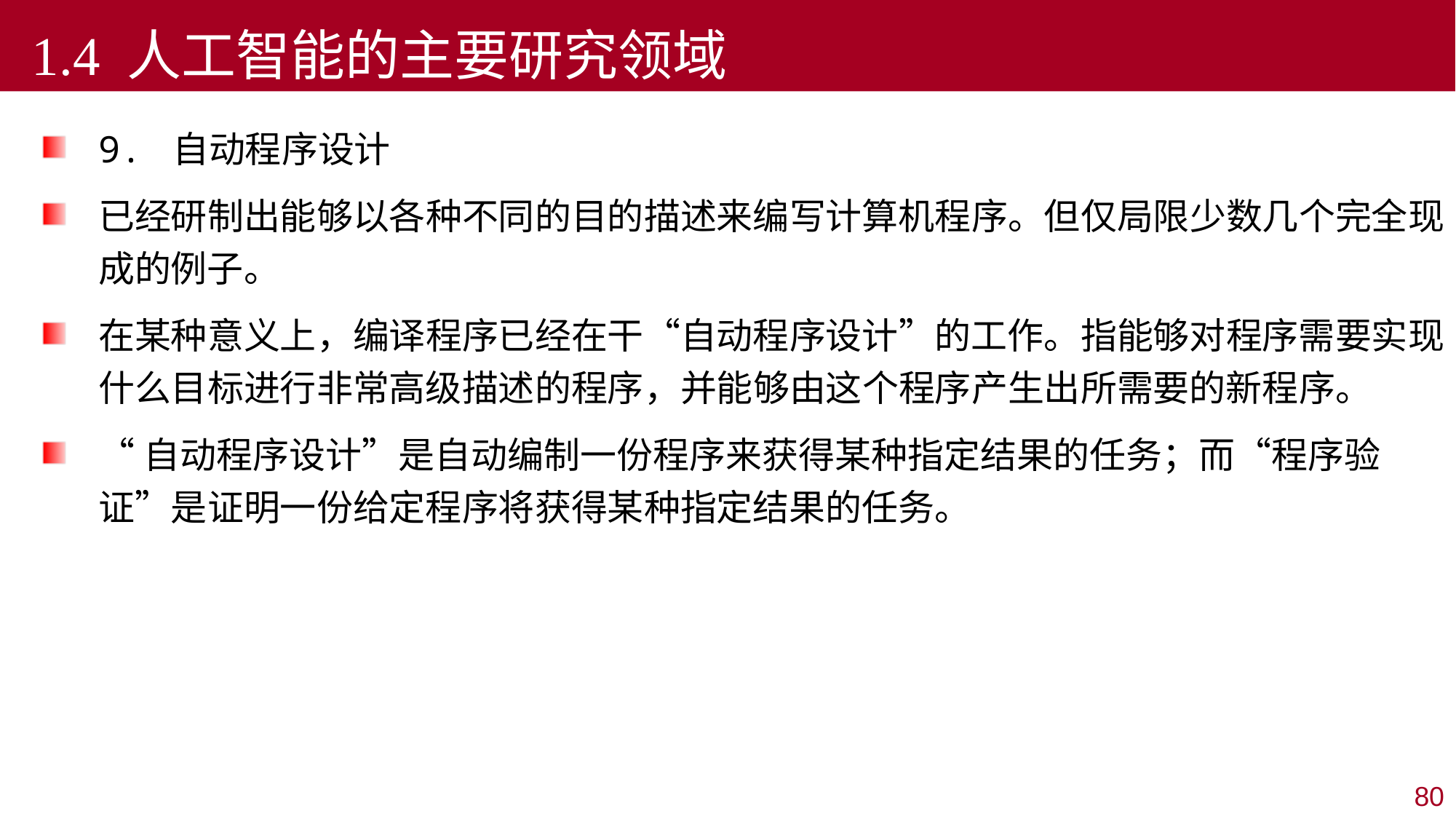

1.4 人工智能的主要研究领域

9. 自动程序设计
已经研制出能够以各种不同的目的描述来编写计算机程序。但仅局限少数几个完全现成的例子。
在某种意义上，编译程序已经在干“自动程序设计”的工作。指能够对程序需要实现什么目标进行非常高级描述的程序，并能够由这个程序产生出所需要的新程序。
“自动程序设计”是自动编制一份程序来获得某种指定结果的任务；而“程序验证”是证明一份给定程序将获得某种指定结果的任务。

80